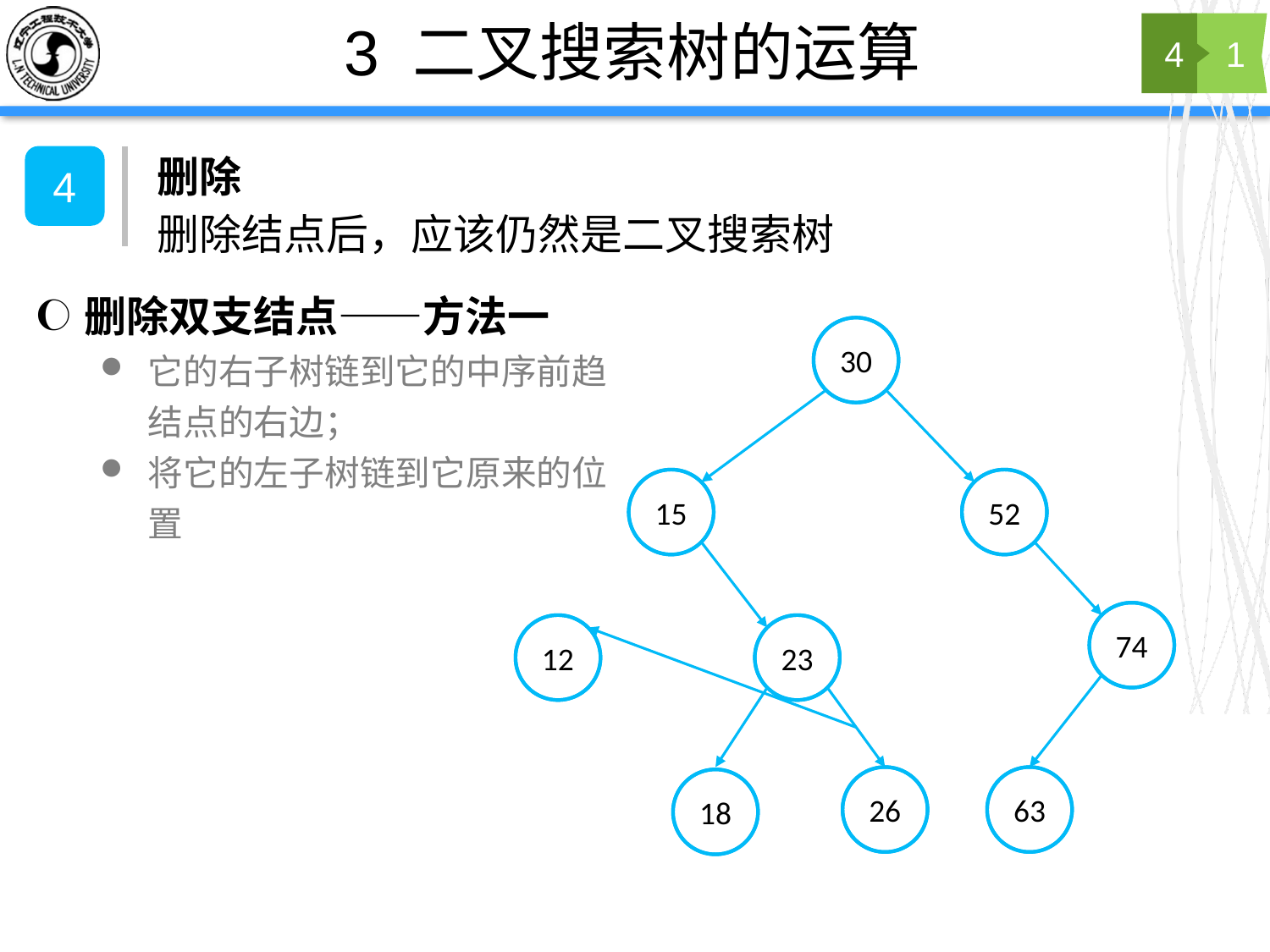

# 3 二叉搜索树的运算
4
1
删除
4
删除结点后，应该仍然是二叉搜索树
删除双支结点——方法一
它的右子树链到它的中序前趋结点的右边；
将它的左子树链到它原来的位置
30
15
52
74
12
23
26
63
18